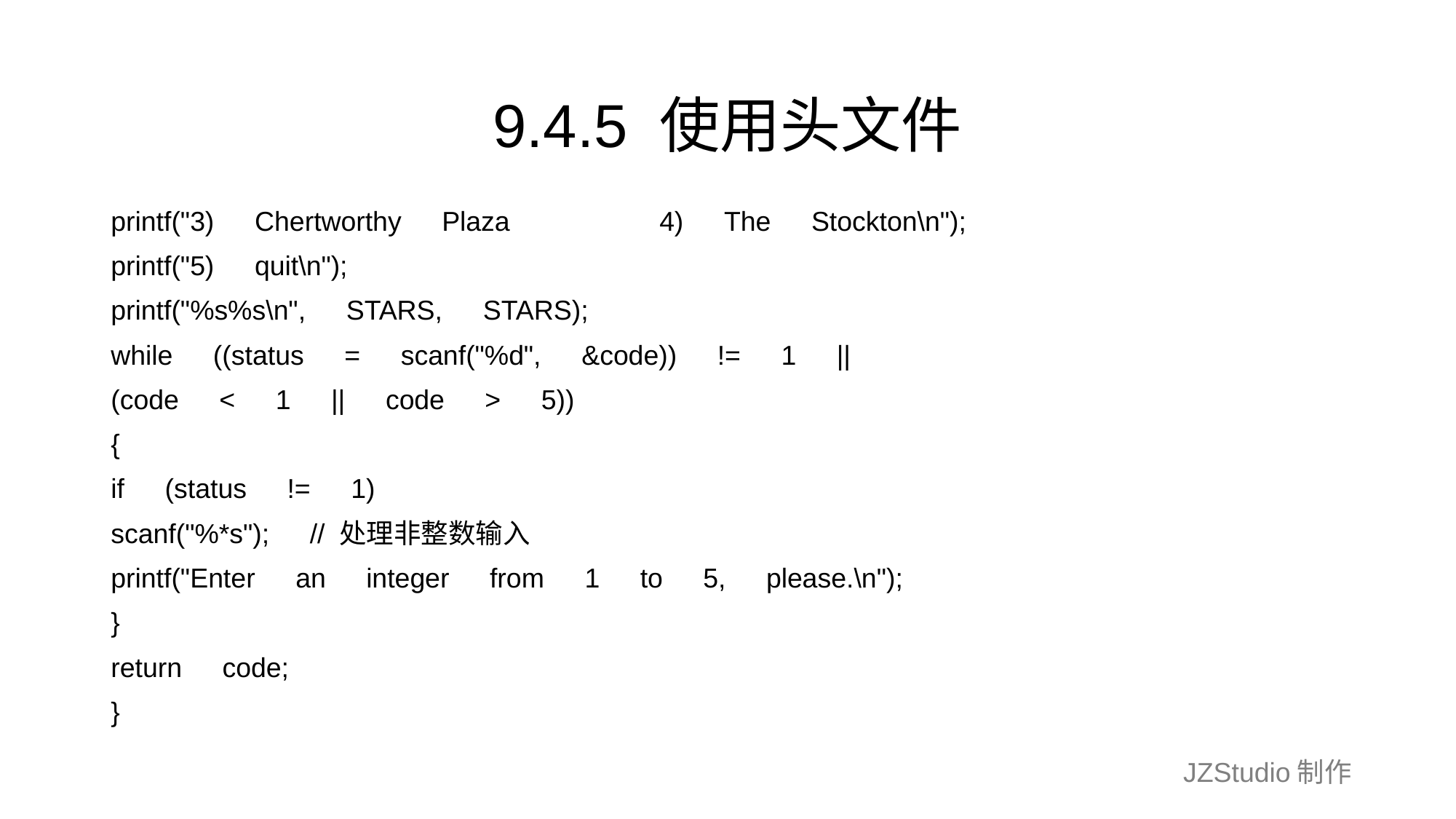

# 9.4.5 使用头文件
printf("3)　Chertworthy　Plaza　　　　　4)　The　Stockton\n");
printf("5)　quit\n");
printf("%s%s\n",　STARS,　STARS);
while　((status　=　scanf("%d",　&code))　!=　1　||
(code　<　1　||　code　>　5))
{
if　(status　!=　1)
scanf("%*s");　// 处理非整数输入
printf("Enter　an　integer　from　1　to　5,　please.\n");
}
return　code;
}